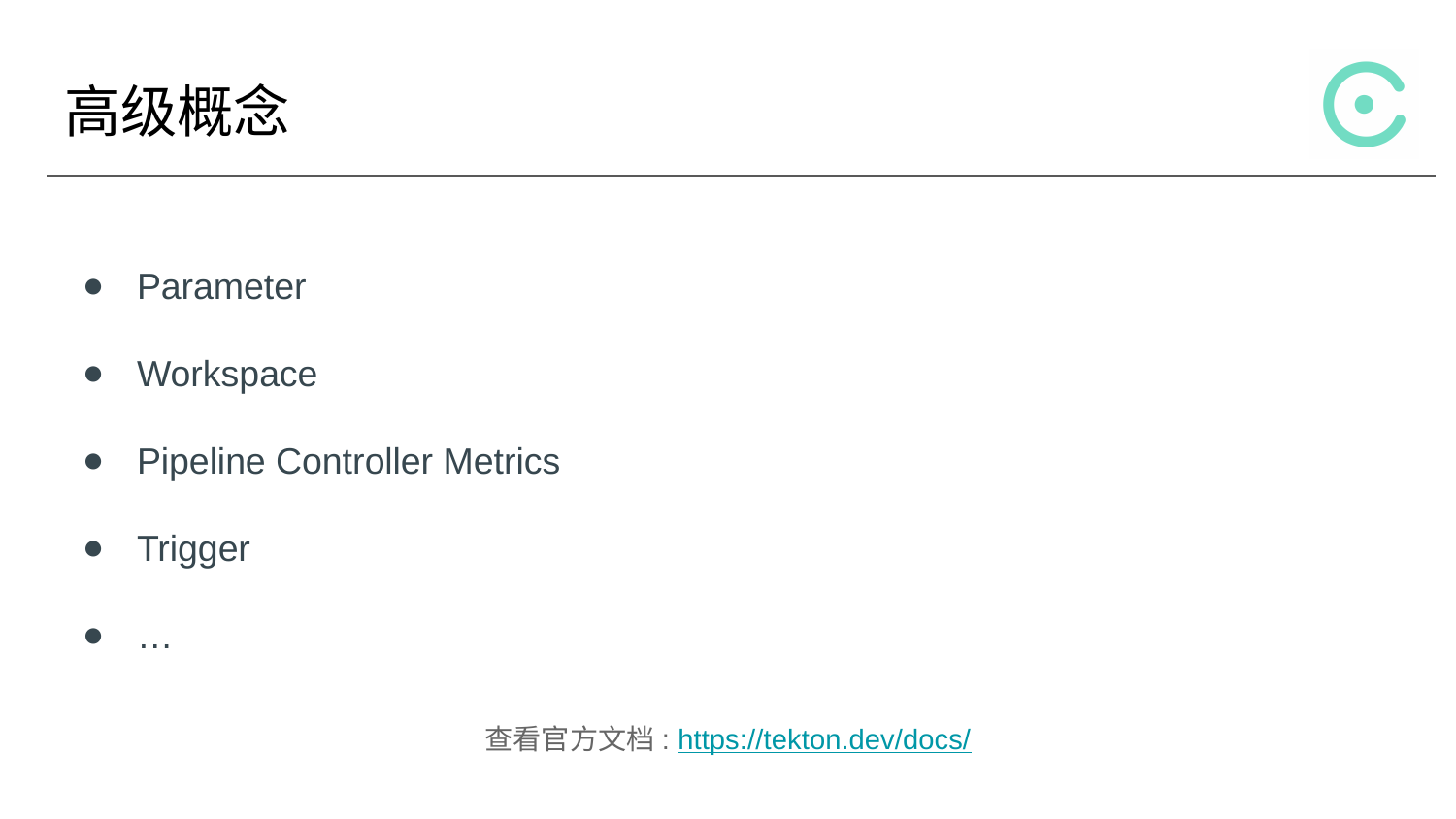

# 高级概念
Parameter
Workspace
Pipeline Controller Metrics
Trigger
…
查看官方文档: https://tekton.dev/docs/